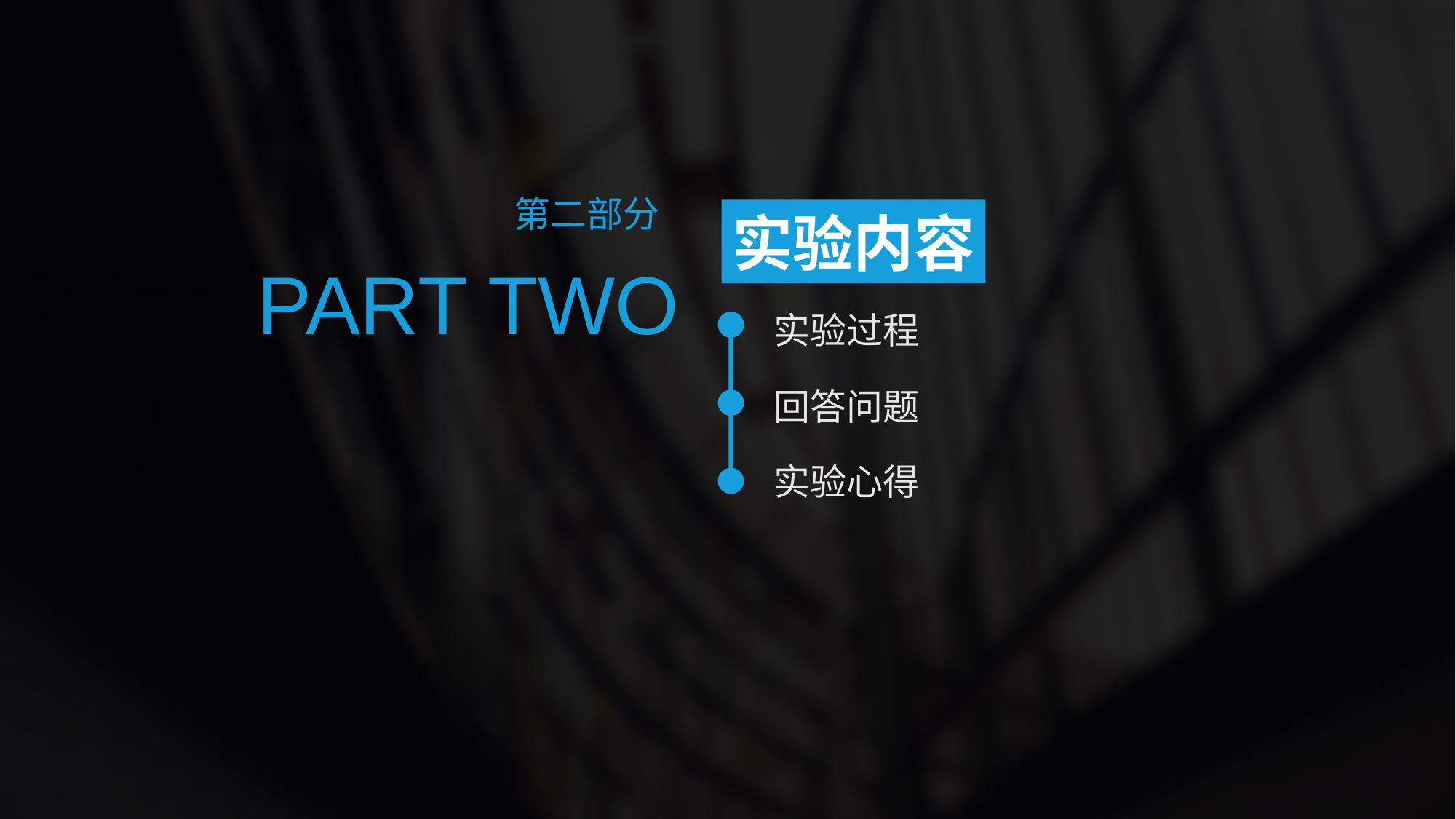

第二部分
实验内容
PART TWO
实验过程

回答问题
实验心得